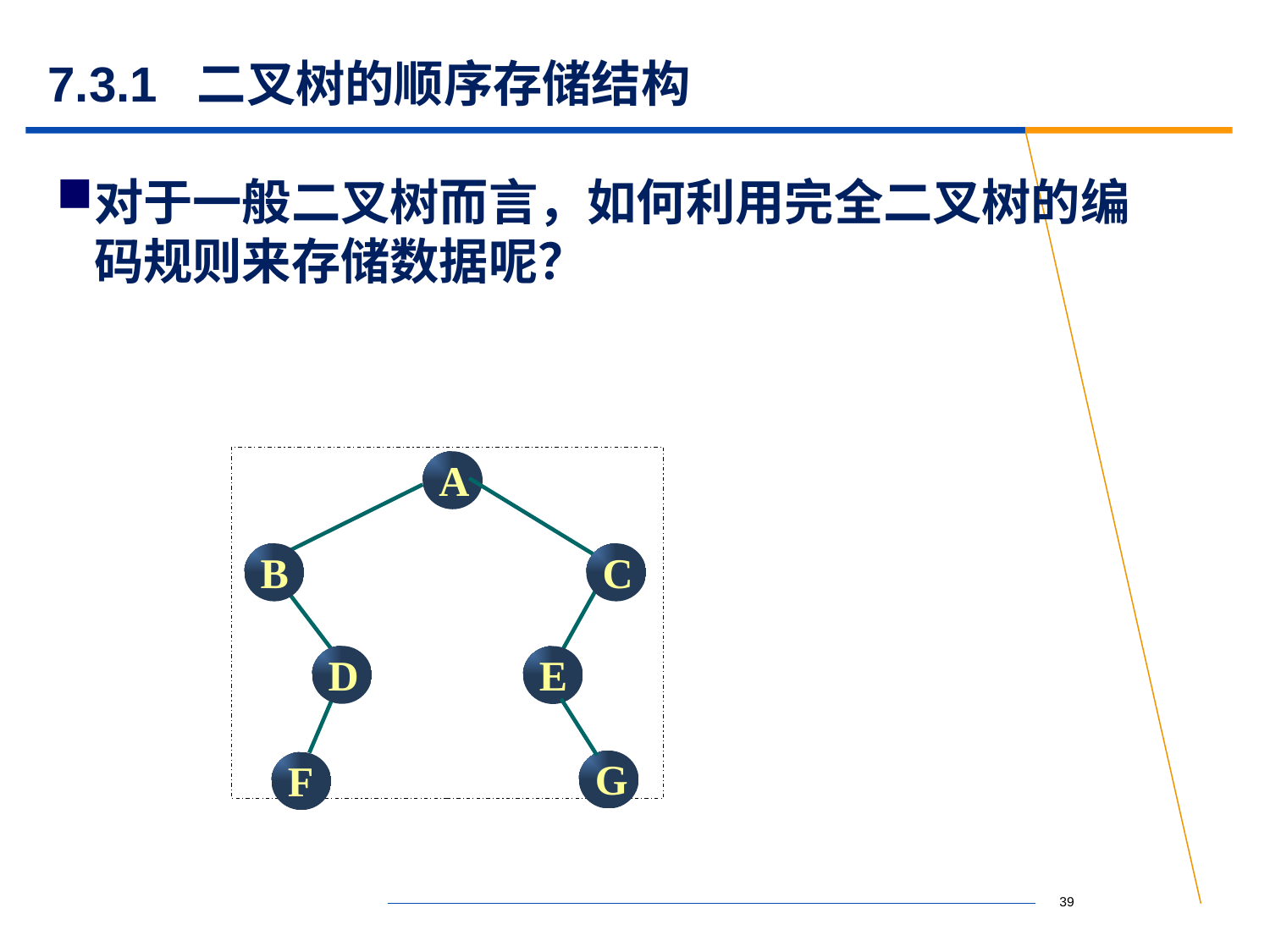

# 7.3.1  二叉树的顺序存储结构
对于一般二叉树而言，如何利用完全二叉树的编码规则来存储数据呢？

A

B
C

D
E

G
F